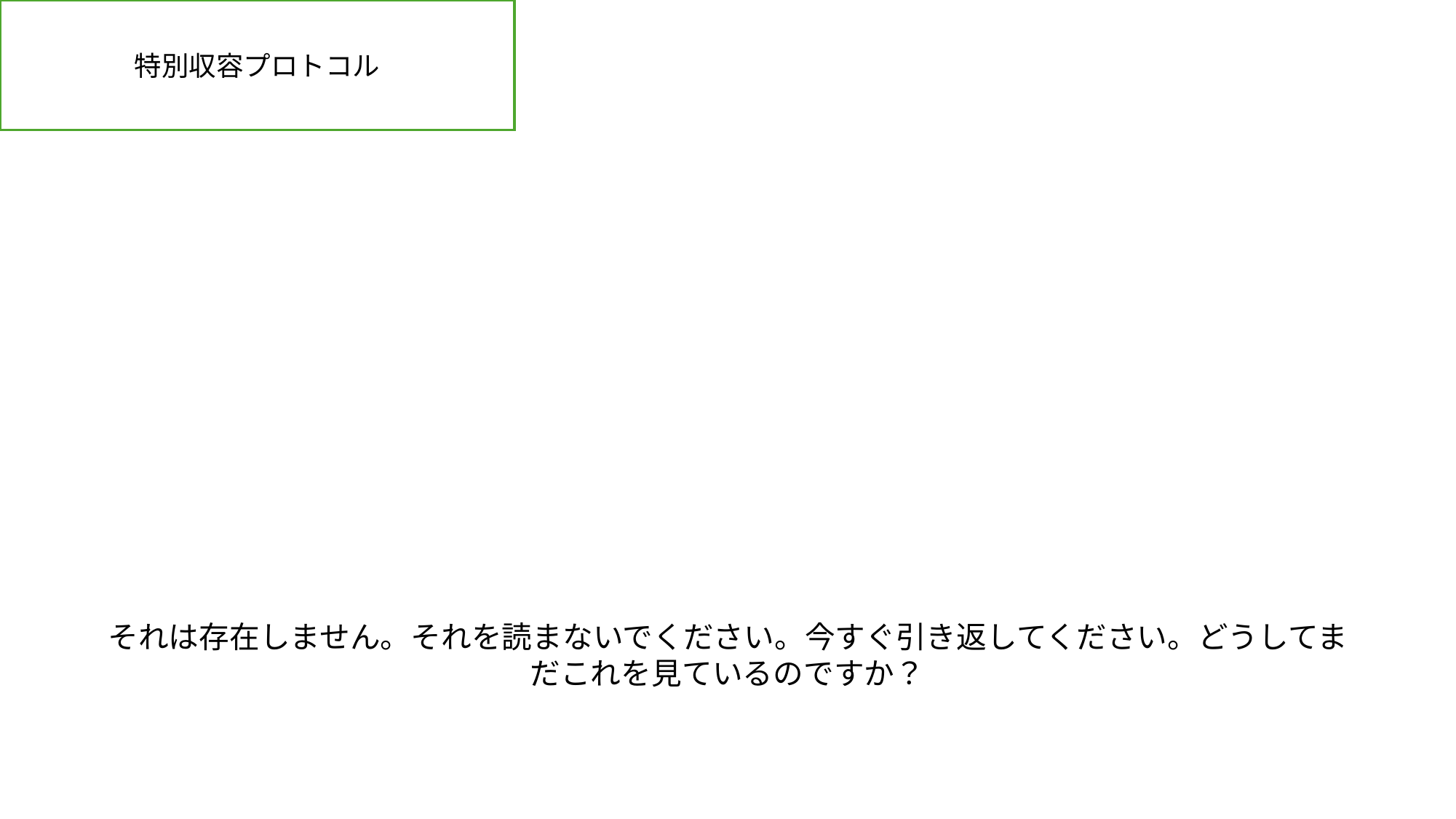

特別収容プロトコル
それは存在しません。それを読まないでください。今すぐ引き返してください。どうしてまだこれを見ているのですか？